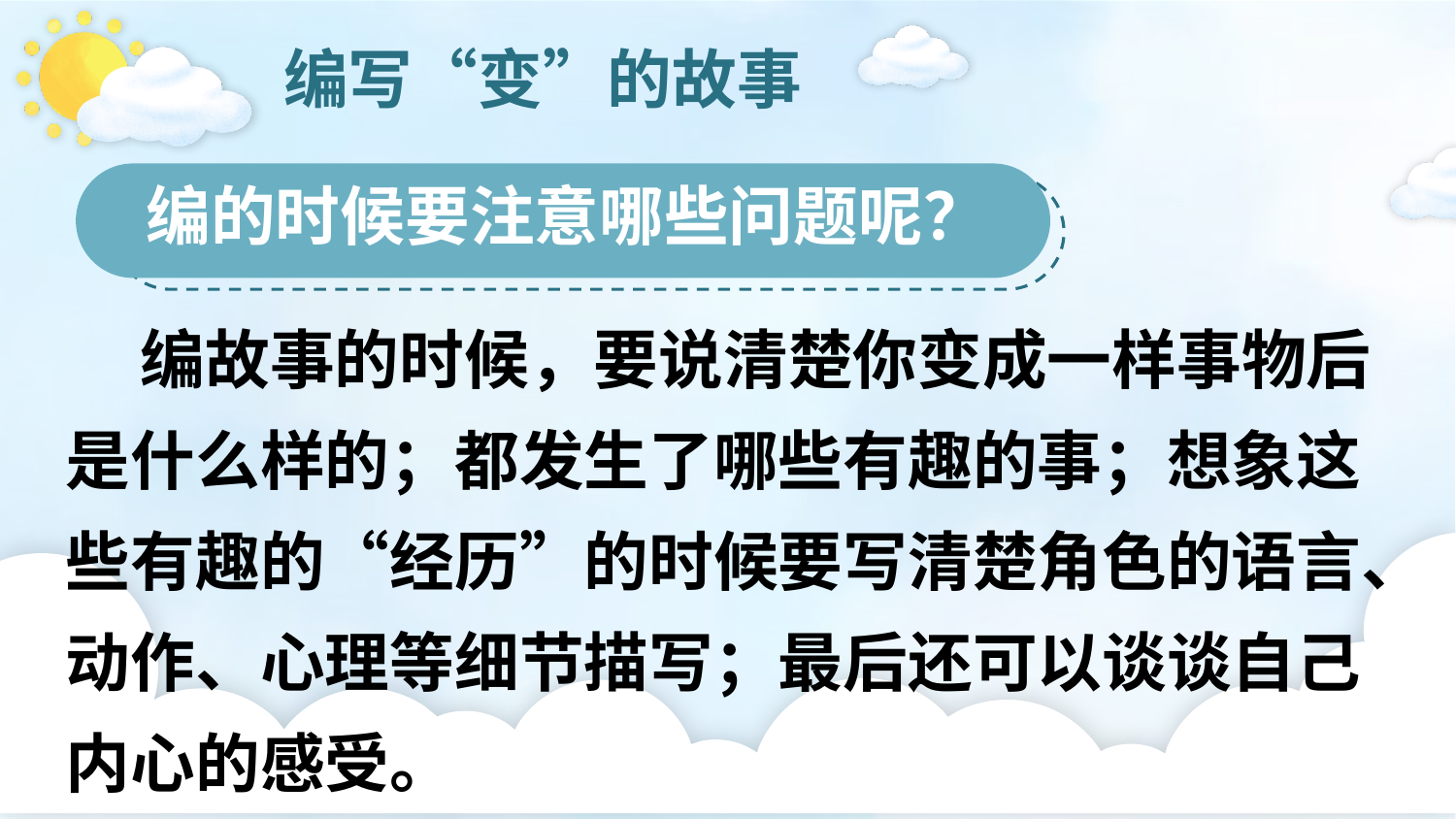

编写“变”的故事

编的时候要注意哪些问题呢？
    编故事的时候，要说清楚你变成一样事物后是什么样的；都发生了哪些有趣的事；想象这些有趣的“经历”的时候要写清楚角色的语言、动作、心理等细节描写；最后还可以谈谈自己内心的感受。